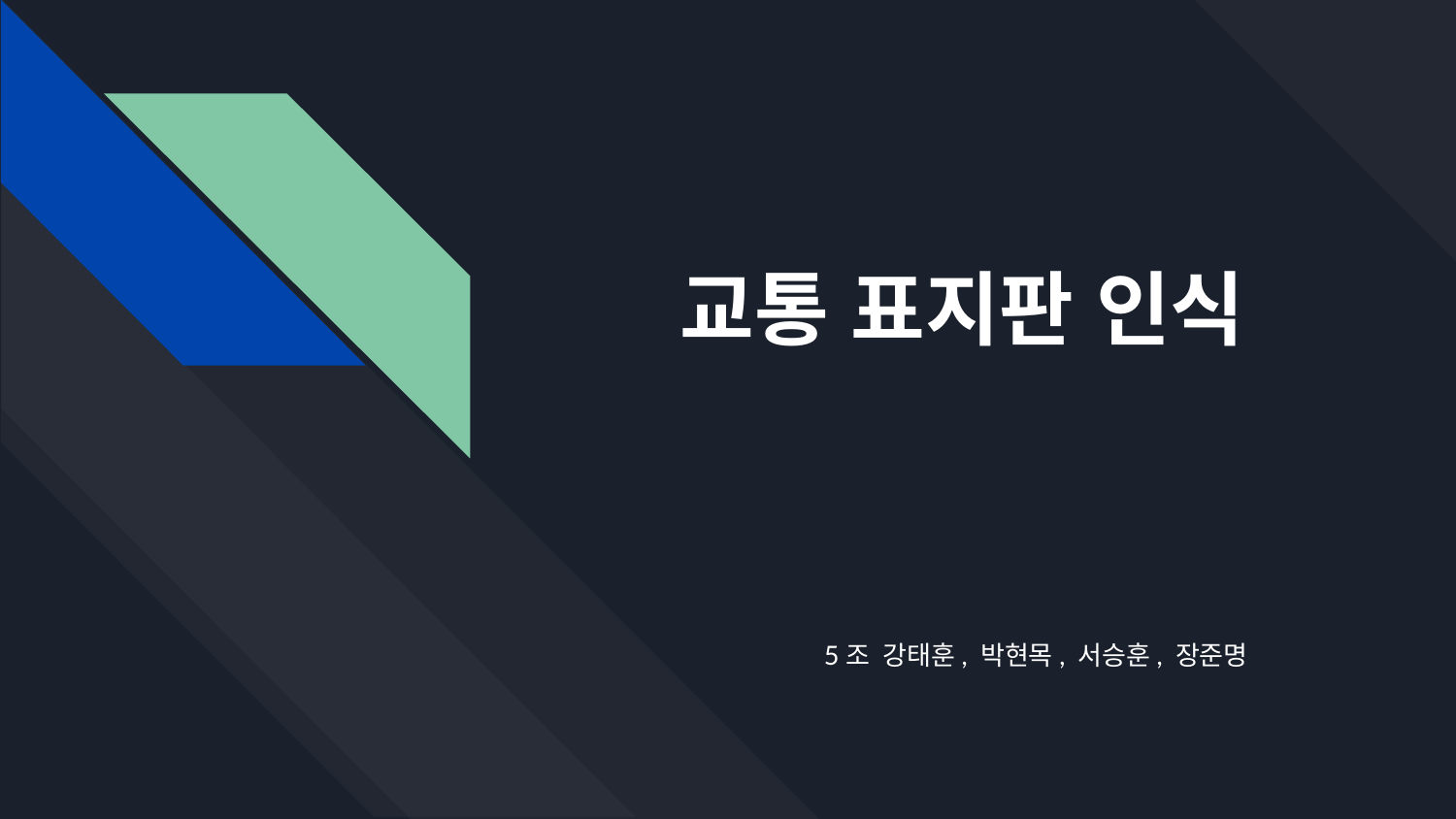

# 교통 표지판 인식
5조  강태훈, 박현목, 서승훈, 장준명